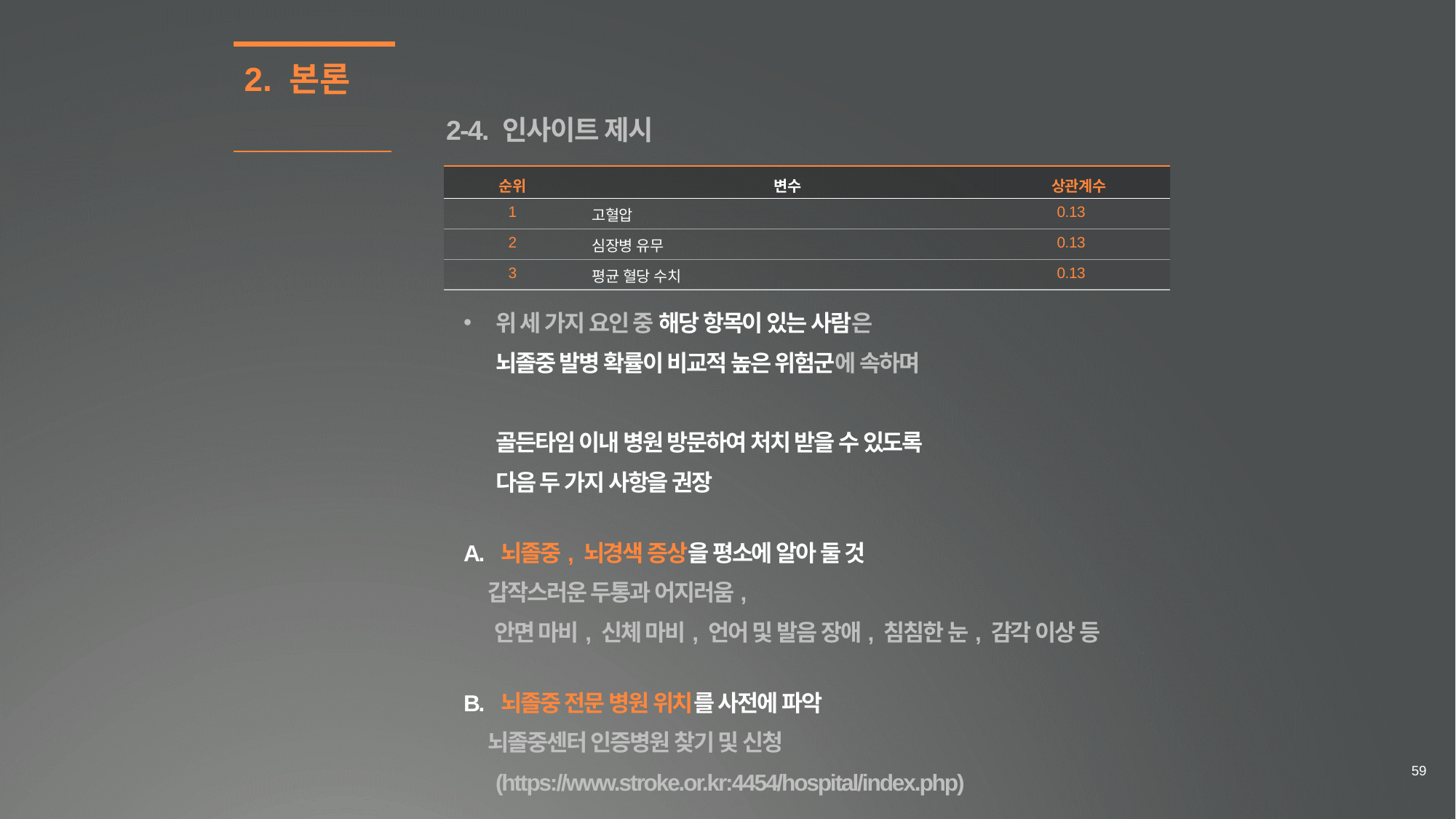

2. 본론
2-4. 인사이트 제시
| 순위 | 변수 | 상관계수 |
| --- | --- | --- |
| 1 | 고혈압 | 0.13 |
| 2 | 심장병 유무 | 0.13 |
| 3 | 평균 혈당 수치 | 0.13 |
위 세 가지 요인 중 해당 항목이 있는 사람은
뇌졸중 발병 확률이 비교적 높은 위험군에 속하며
골든타임 이내 병원 방문하여 처치 받을 수 있도록
다음 두 가지 사항을 권장

A.  뇌졸중, 뇌경색 증상을 평소에 알아 둘 것
     갑작스러운 두통과 어지러움,
     안면 마비, 신체 마비, 언어 및 발음 장애, 침침한 눈, 감각 이상 등

B.  뇌졸중 전문 병원 위치를 사전에 파악
     뇌졸중센터 인증병원 찾기 및 신청
     (https://www.stroke.or.kr:4454/hospital/index.php)